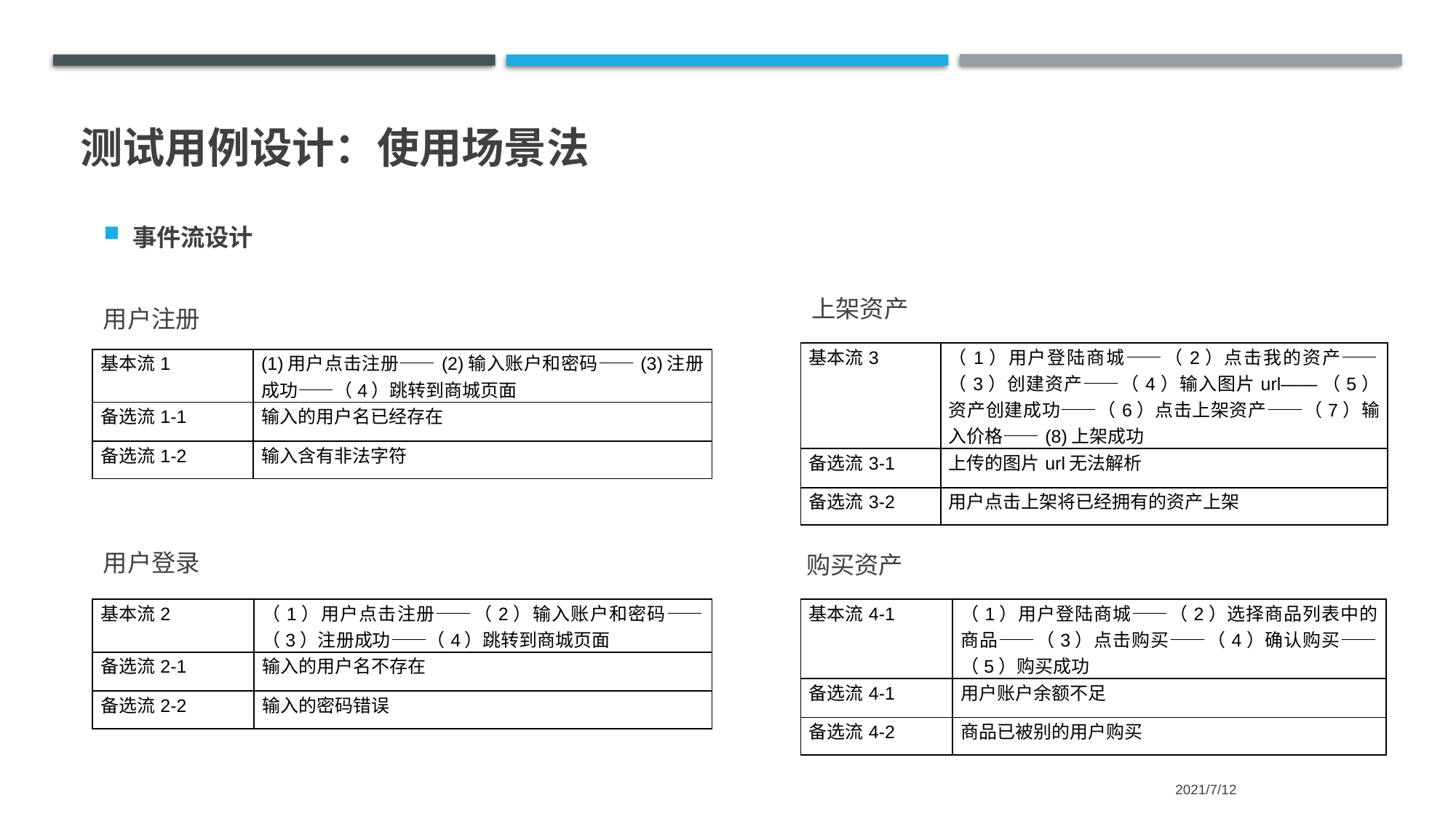

# 测试用例设计：使用场景法
事件流设计
上架资产
用户注册
| 基本流3 | （1）用户登陆商城——（2）点击我的资产——（3）创建资产——（4）输入图片url——（5）资产创建成功——（6）点击上架资产——（7）输入价格——(8)上架成功 |
| --- | --- |
| 备选流3-1 | 上传的图片url无法解析 |
| 备选流3-2 | 用户点击上架将已经拥有的资产上架 |
| 基本流1 | (1)用户点击注册——(2)输入账户和密码——(3)注册成功——（4）跳转到商城页面 |
| --- | --- |
| 备选流1-1 | 输入的用户名已经存在 |
| 备选流1-2 | 输入含有非法字符 |
用户登录
购买资产
| 基本流2 | （1）用户点击注册——（2）输入账户和密码——（3）注册成功——（4）跳转到商城页面 |
| --- | --- |
| 备选流2-1 | 输入的用户名不存在 |
| 备选流2-2 | 输入的密码错误 |
| 基本流4-1 | （1）用户登陆商城——（2）选择商品列表中的商品——（3）点击购买——（4）确认购买——（5）购买成功 |
| --- | --- |
| 备选流4-1 | 用户账户余额不足 |
| 备选流4-2 | 商品已被别的用户购买 |
2021/7/12